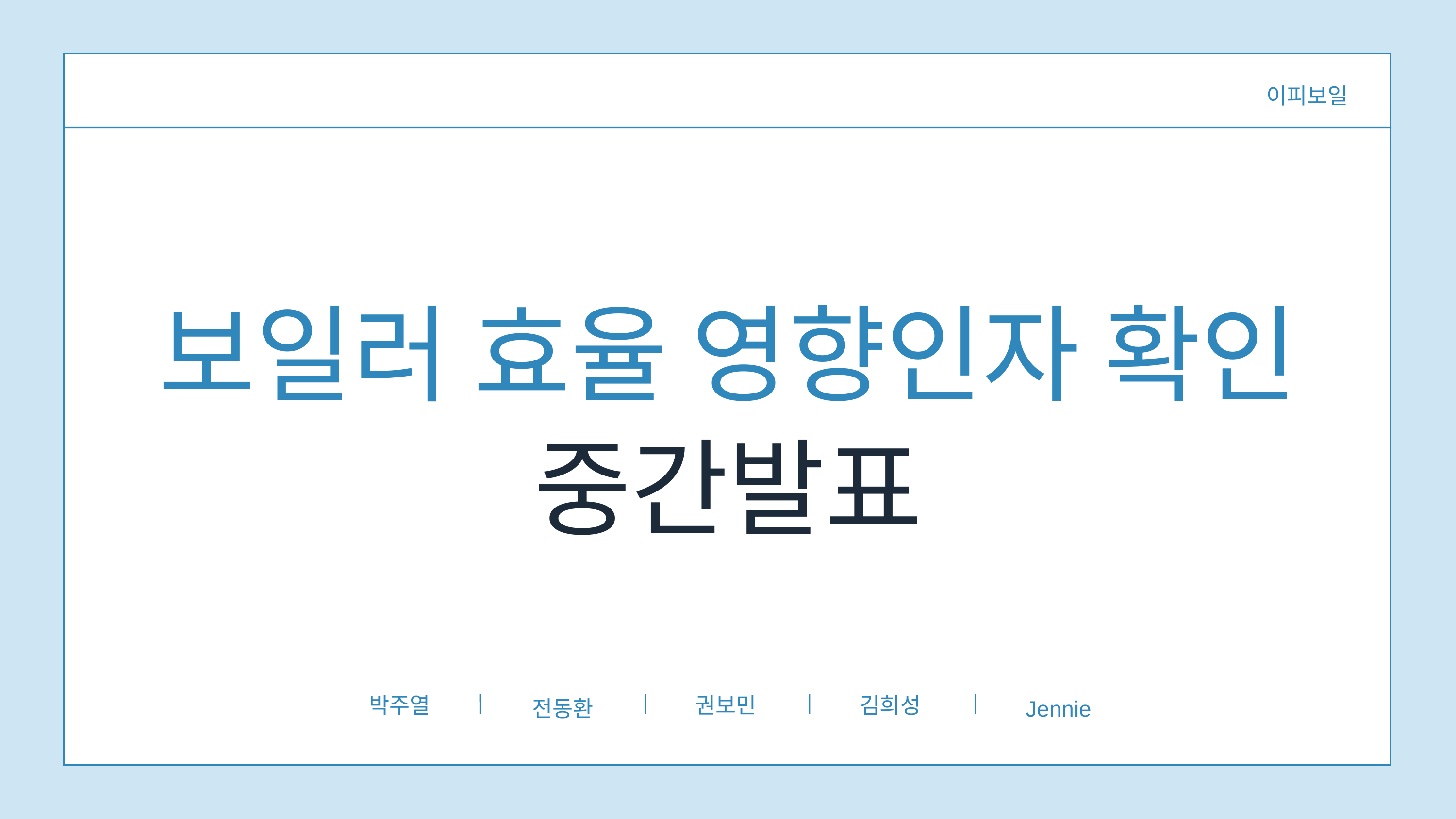

이피보일

보일러 효율 영향인자 확인
중간발표
박주열
권보민
김희성
전동환
Jennie